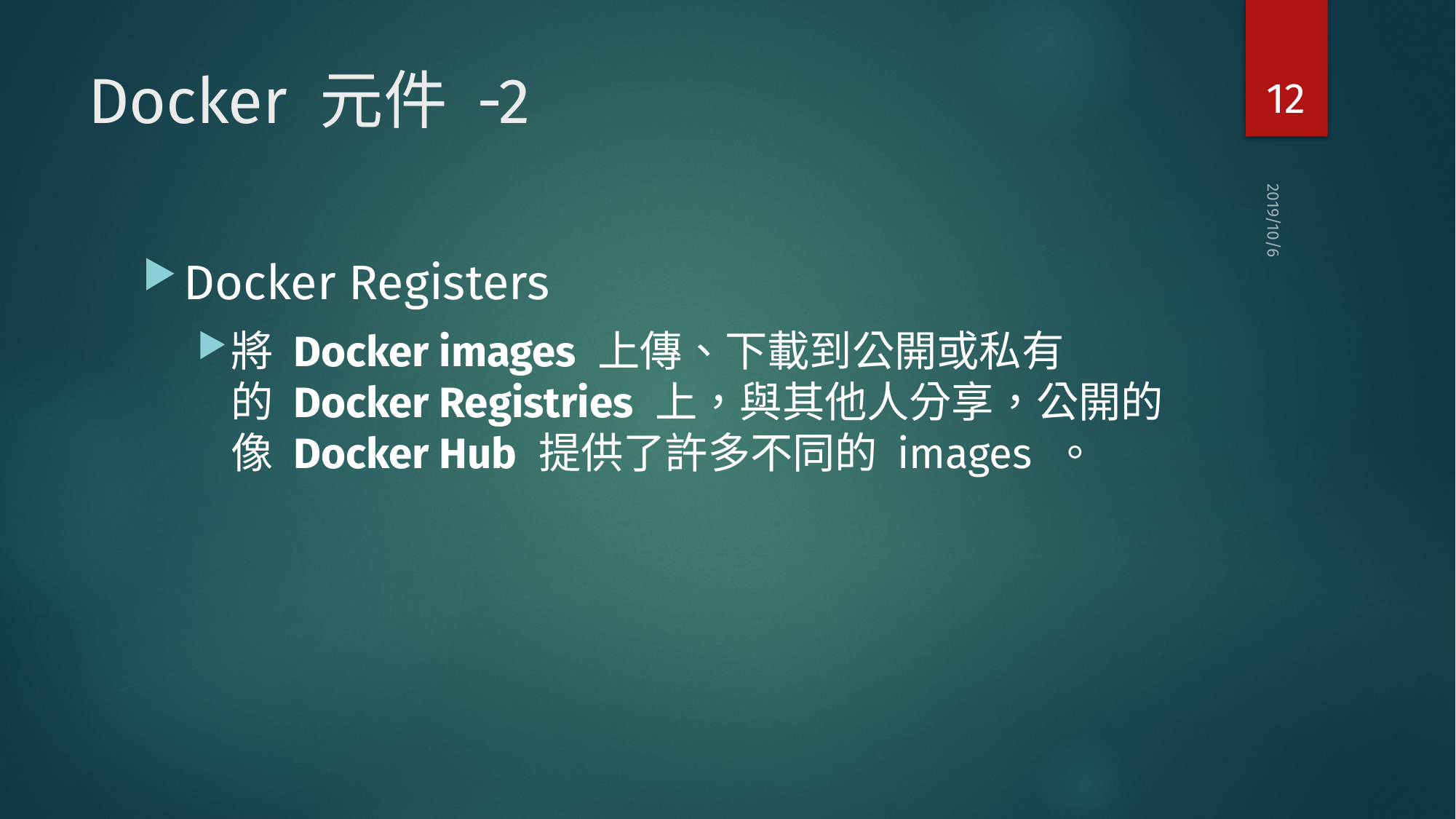

12
# Docker 元件 -2
2019/10/6
Docker Registers
將 Docker images 上傳、下載到公開或私有的 Docker Registries 上，與其他人分享，公開的像 Docker Hub 提供了許多不同的 images 。